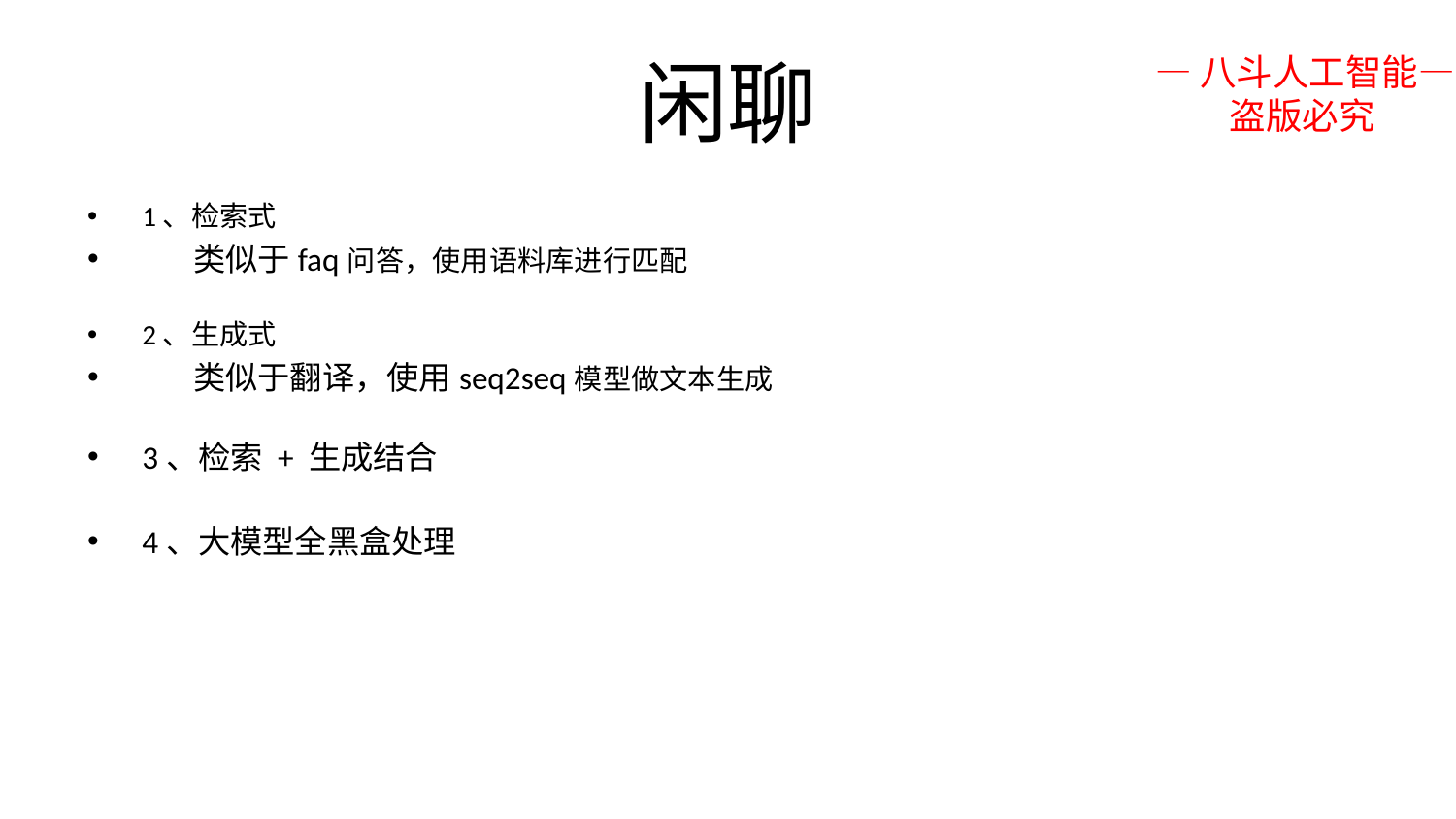

# 闲聊
—八斗人工智能—
        盗版必究
1、检索式
      类似于faq问答，使用语料库进行匹配

2、生成式
      类似于翻译，使用seq2seq模型做文本生成

3、检索 + 生成结合

4、大模型全黑盒处理